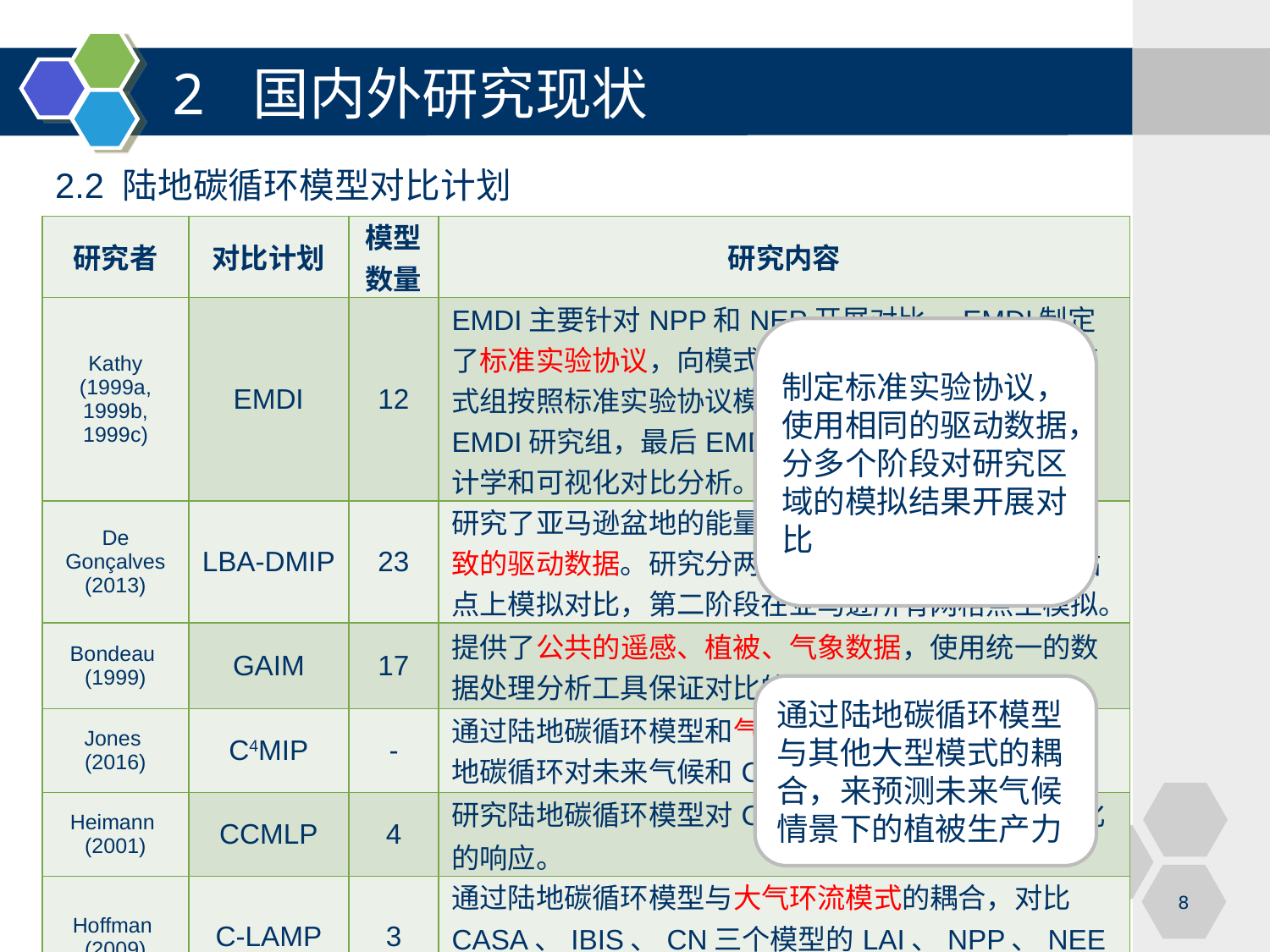

# 2 国内外研究现状
2.2 陆地碳循环模型对比计划
| 研究者 | 对比计划 | 模型数量 | 研究内容 |
| --- | --- | --- | --- |
| Kathy (1999a, 1999b, 1999c) | EMDI | 12 | EMDI主要针对NPP和NEP开展对比，EMDI制定了标准实验协议，向模式组统一提供输入数据集。模式组按照标准实验协议模拟运算，并将结果提交给EMDI研究组，最后EMDI研究组对模拟结果进行统计学和可视化对比分析。 |
| De Gonçalves (2013) | LBA-DMIP | 23 | 研究了亚马逊盆地的能量、水、碳循环过程，使用一致的驱动数据。研究分两个阶段，第一阶段在8个站点上模拟对比，第二阶段在亚马逊所有网格点上模拟。 |
| Bondeau (1999) | GAIM | 17 | 提供了公共的遥感、植被、气象数据，使用统一的数据处理分析工具保证对比的公平性。 |
| Jones (2016) | C4MIP | - | 通过陆地碳循环模型和气候系统模式的耦合，研究陆地碳循环对未来气候和CO2浓度变化的响应。 |
| Heimann (2001) | CCMLP | 4 | 研究陆地碳循环模型对CO2、气候以及土地利用变化的响应。 |
| Hoffman (2009) | C-LAMP | 3 | 通过陆地碳循环模型与大气环流模式的耦合，对比CASA、IBIS、CN三个模型的LAI、NPP、NEE等通量要素。 |
制定标准实验协议，使用相同的驱动数据，分多个阶段对研究区域的模拟结果开展对比
通过陆地碳循环模型与其他大型模式的耦合，来预测未来气候情景下的植被生产力
8